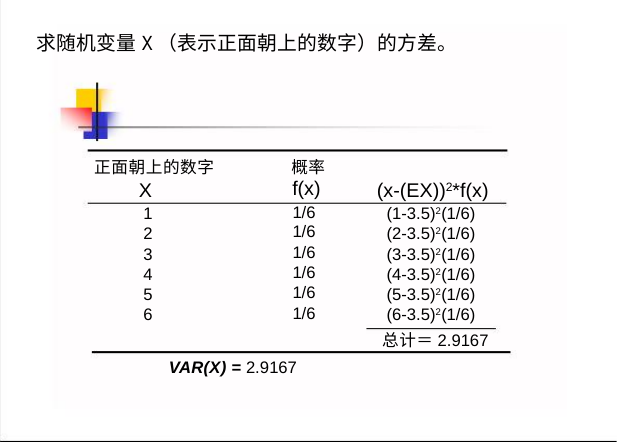

求随机变量X（表示正面朝上的数字）的方差。

正面朝上的数字
概率
f(x)
1/6
1/6
1/6
1/6
1/6
1/6
X
1
2
3
4
5
6
(x-(EX))2*f(x)
(1-3.5)2(1/6)
(2-3.5)2(1/6)
(3-3.5)2(1/6)
(4-3.5)2(1/6)
(5-3.5)2(1/6)
(6-3.5)2(1/6)
总计＝2.9167
VAR(X) = 2.9167